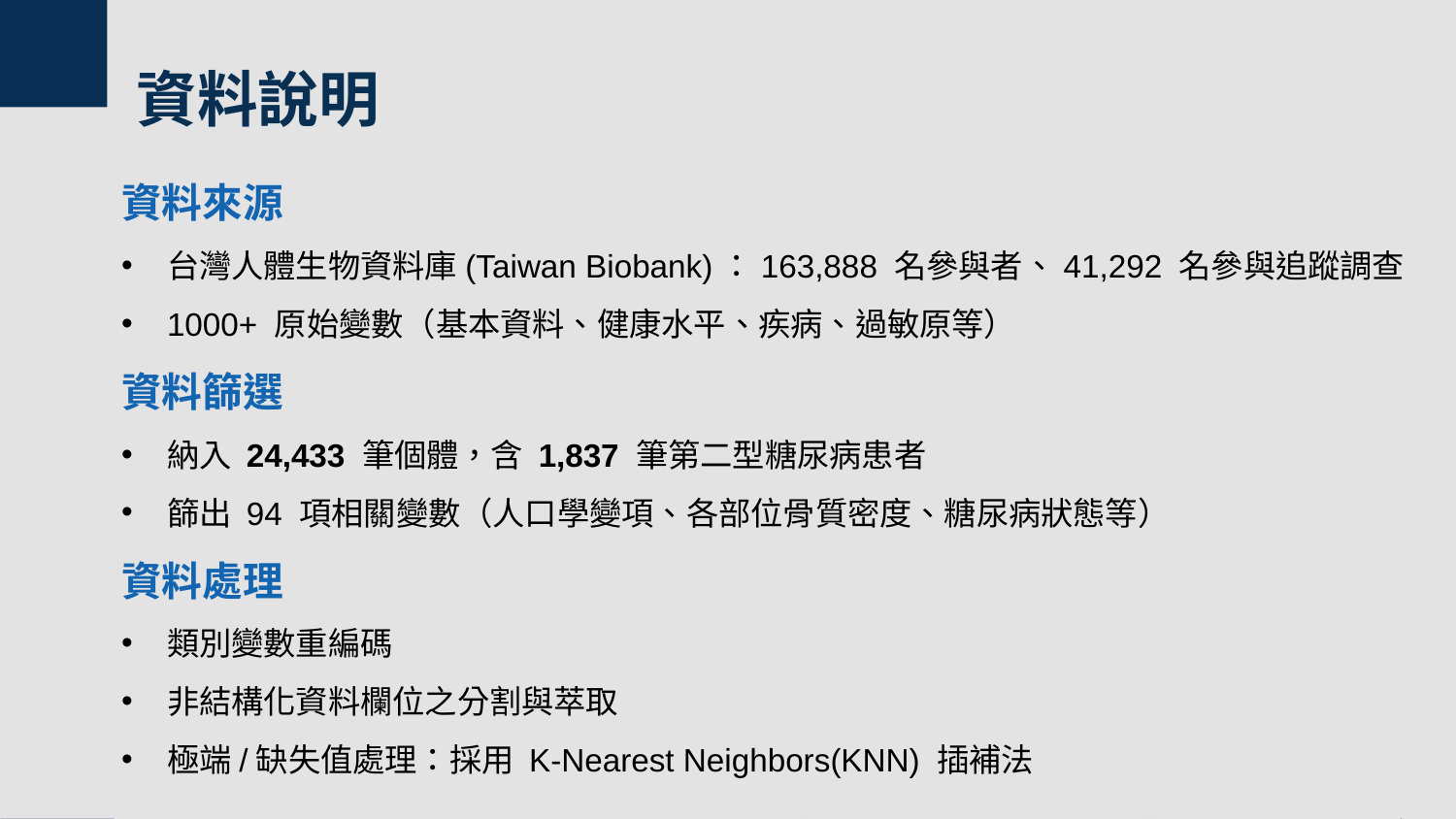

# 資料說明
資料來源
台灣人體生物資料庫(Taiwan Biobank)：163,888 名參與者、41,292 名參與追蹤調查
1000+ 原始變數（基本資料、健康水平、疾病、過敏原等）
資料篩選
納入 24,433 筆個體，含 1,837 筆第二型糖尿病患者
篩出 94 項相關變數（人口學變項、各部位骨質密度、糖尿病狀態等）
資料處理
類別變數重編碼
非結構化資料欄位之分割與萃取
極端/缺失值處理：採用 K-Nearest Neighbors(KNN) 插補法